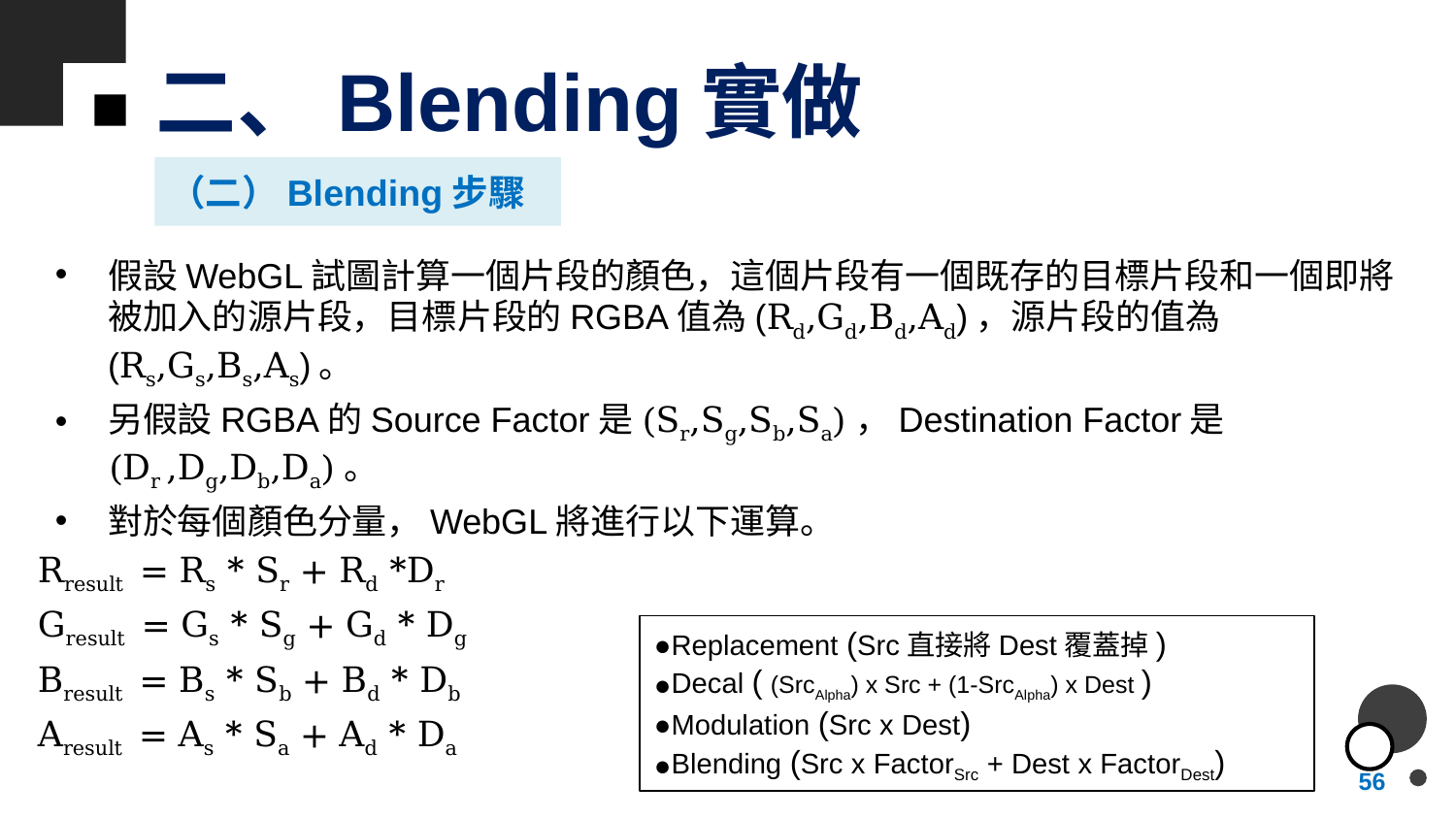

# 二、Blending實做
（二）Blending步驟
假設WebGL試圖計算一個片段的顏色，這個片段有一個既存的目標片段和一個即將被加入的源片段，目標片段的RGBA值為(Rd,Gd,Bd,Ad)，源片段的值為(Rs,Gs,Bs,As)。
另假設RGBA的Source Factor是(Sr,Sg,Sb,Sa)，Destination Factor是(Dr ,Dg,Db,Da)。
對於每個顏色分量，WebGL將進行以下運算。
Rresult  = Rs * Sr + Rd *Dr
Gresult  = Gs * Sg + Gd * Dg
Bresult  = Bs * Sb + Bd * Db
Aresult  = As * Sa + Ad * Da

Replacement (Src直接將Dest覆蓋掉)
Decal ( (SrcAlpha) x Src + (1-SrcAlpha) x Dest )
Modulation (Src x Dest)
Blending (Src x FactorSrc + Dest x FactorDest)

56